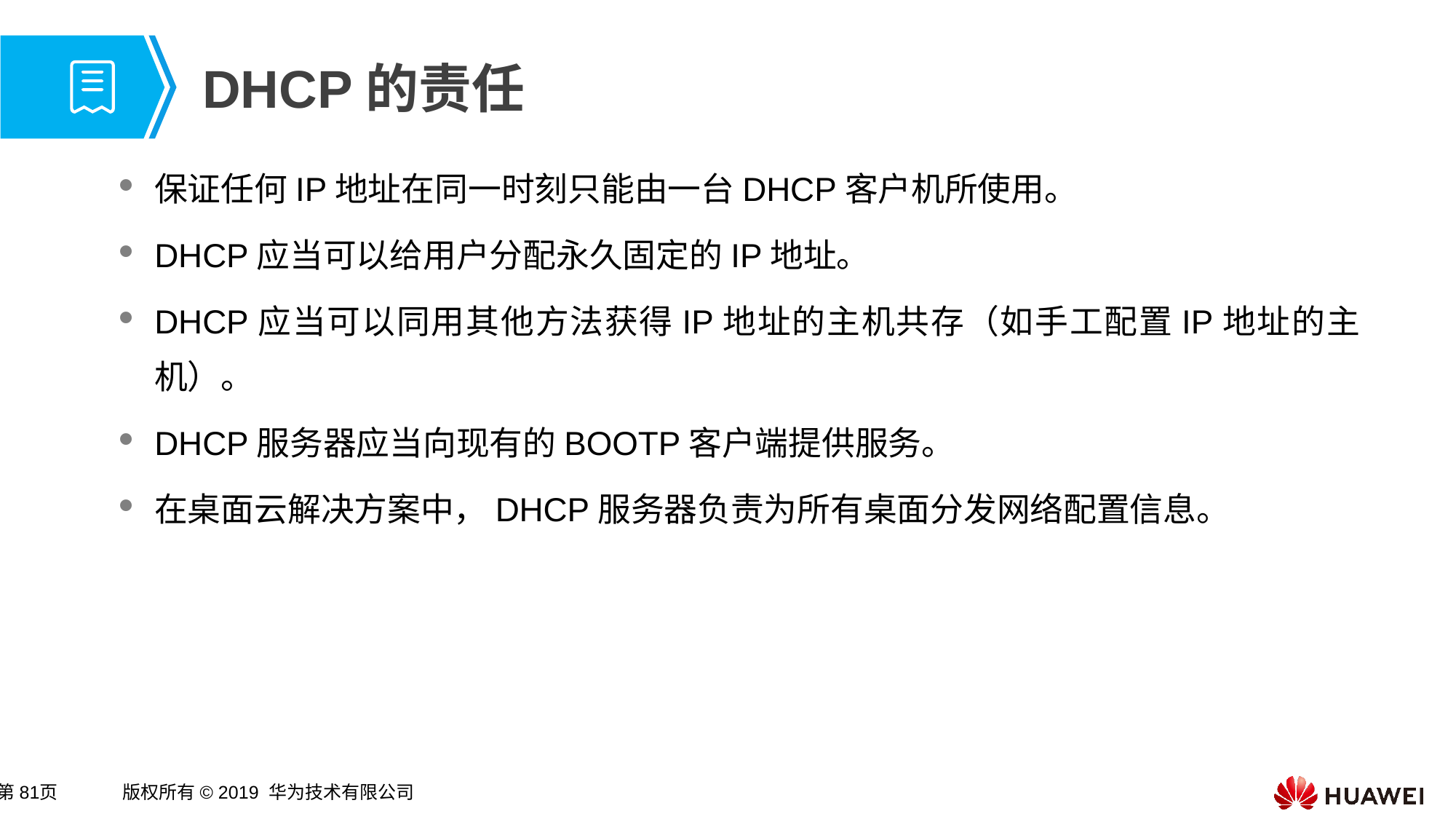

# DHCP的责任
保证任何IP地址在同一时刻只能由一台DHCP客户机所使用。
DHCP应当可以给用户分配永久固定的IP地址。
DHCP应当可以同用其他方法获得IP地址的主机共存（如手工配置IP地址的主机）。
DHCP服务器应当向现有的BOOTP客户端提供服务。
在桌面云解决方案中，DHCP服务器负责为所有桌面分发网络配置信息。